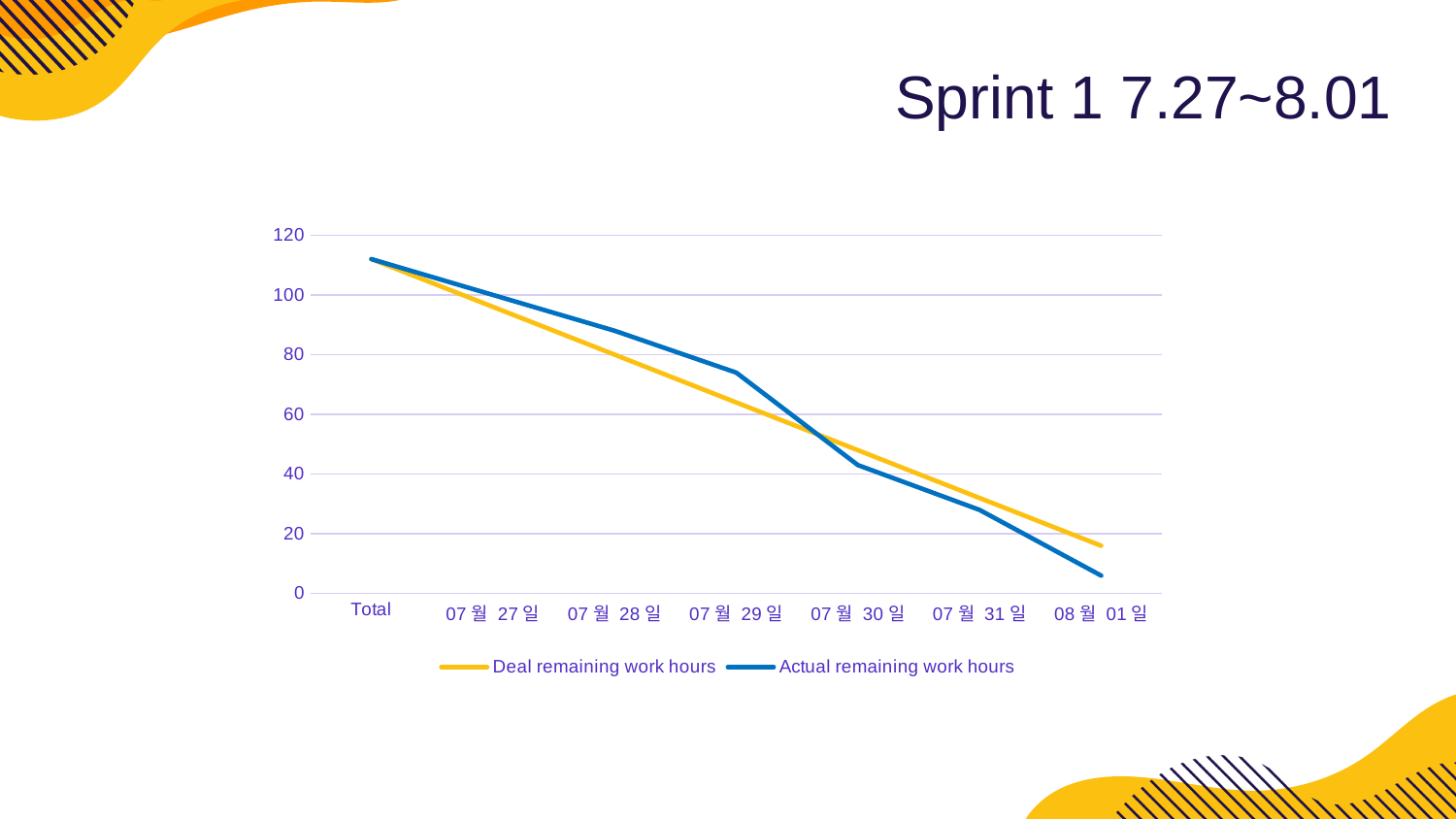

Sprint 1 7.27~8.01

### Chart

| Category | Deal remaining work hours | Actual remaining work hours |
|---|---|---|
| Total | 112.0 | 112.0 |
| 07월 27일 | 96.0 | 100.0 |
| 07월 28일 | 80.0 | 88.0 |
| 07월 29일 | 64.0 | 74.0 |
| 07월 30일 | 48.0 | 43.0 |
| 07월 31일 | 32.0 | 28.0 |
| 08월 01일 | 16.0 | 6.0 |